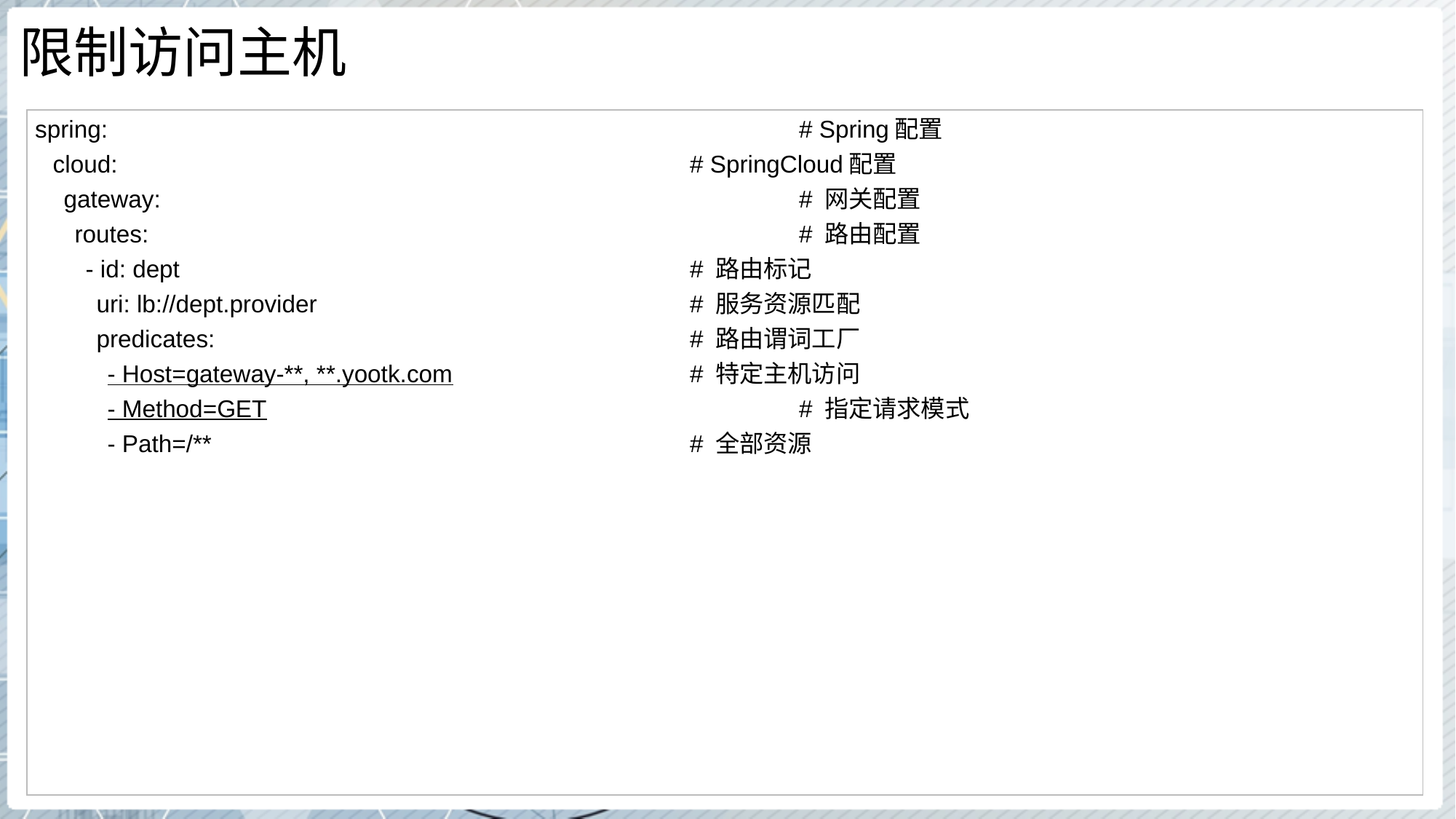

# 限制访问主机
| spring: # Spring配置 cloud: # SpringCloud配置 gateway: # 网关配置 routes: # 路由配置 - id: dept # 路由标记 uri: lb://dept.provider # 服务资源匹配 predicates: # 路由谓词工厂 - Host=gateway-\*\*, \*\*.yootk.com # 特定主机访问 - Method=GET # 指定请求模式 - Path=/\*\* # 全部资源 |
| --- |